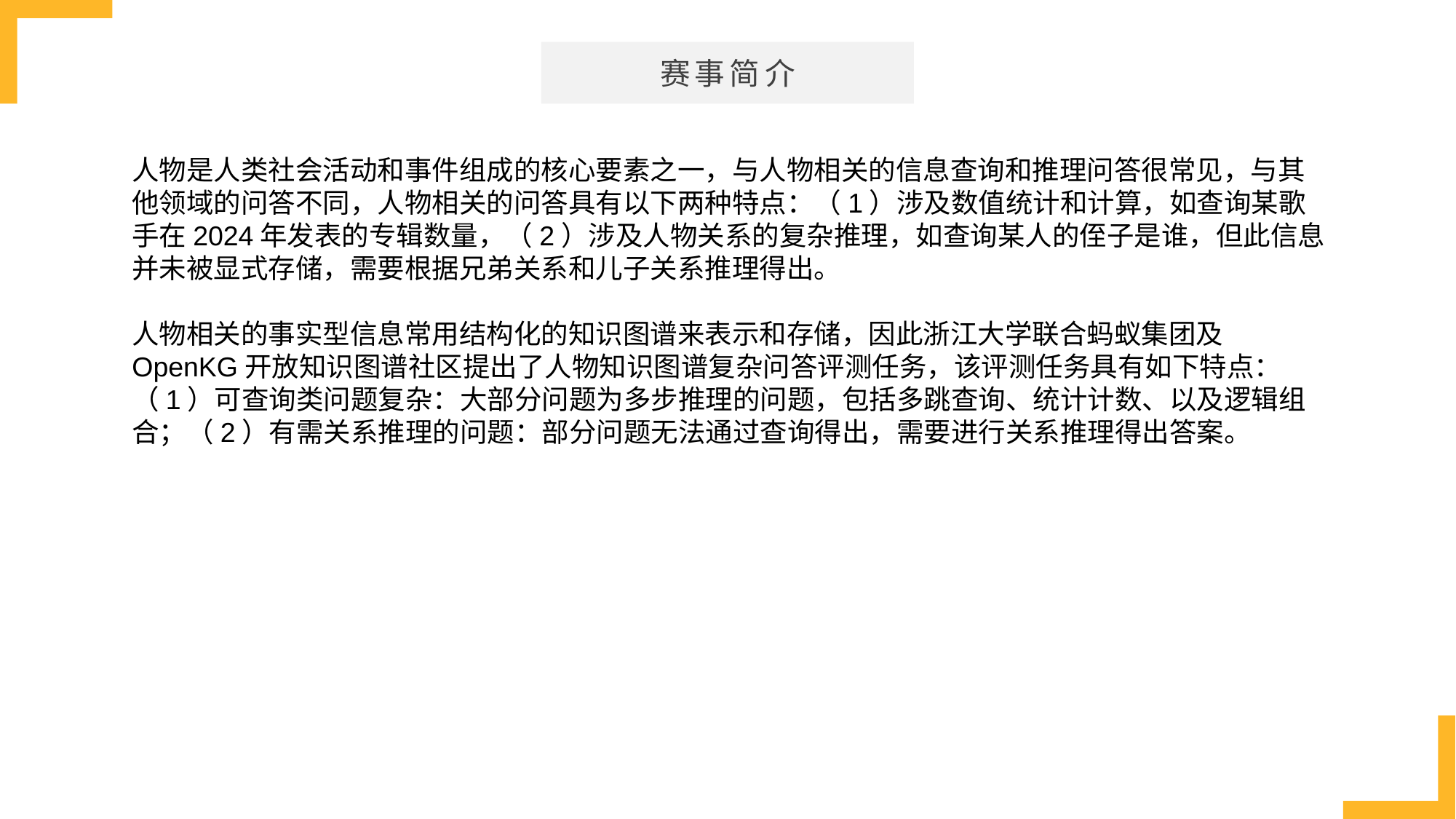

赛事简介
人物是人类社会活动和事件组成的核心要素之一，与人物相关的信息查询和推理问答很常见，与其他领域的问答不同，人物相关的问答具有以下两种特点：（1）涉及数值统计和计算，如查询某歌手在2024年发表的专辑数量，（2）涉及人物关系的复杂推理，如查询某人的侄子是谁，但此信息并未被显式存储，需要根据兄弟关系和儿子关系推理得出。

人物相关的事实型信息常用结构化的知识图谱来表示和存储，因此浙江大学联合蚂蚁集团及OpenKG开放知识图谱社区提出了人物知识图谱复杂问答评测任务，该评测任务具有如下特点：（1）可查询类问题复杂：大部分问题为多步推理的问题，包括多跳查询、统计计数、以及逻辑组合；（2）有需关系推理的问题：部分问题无法通过查询得出，需要进行关系推理得出答案。